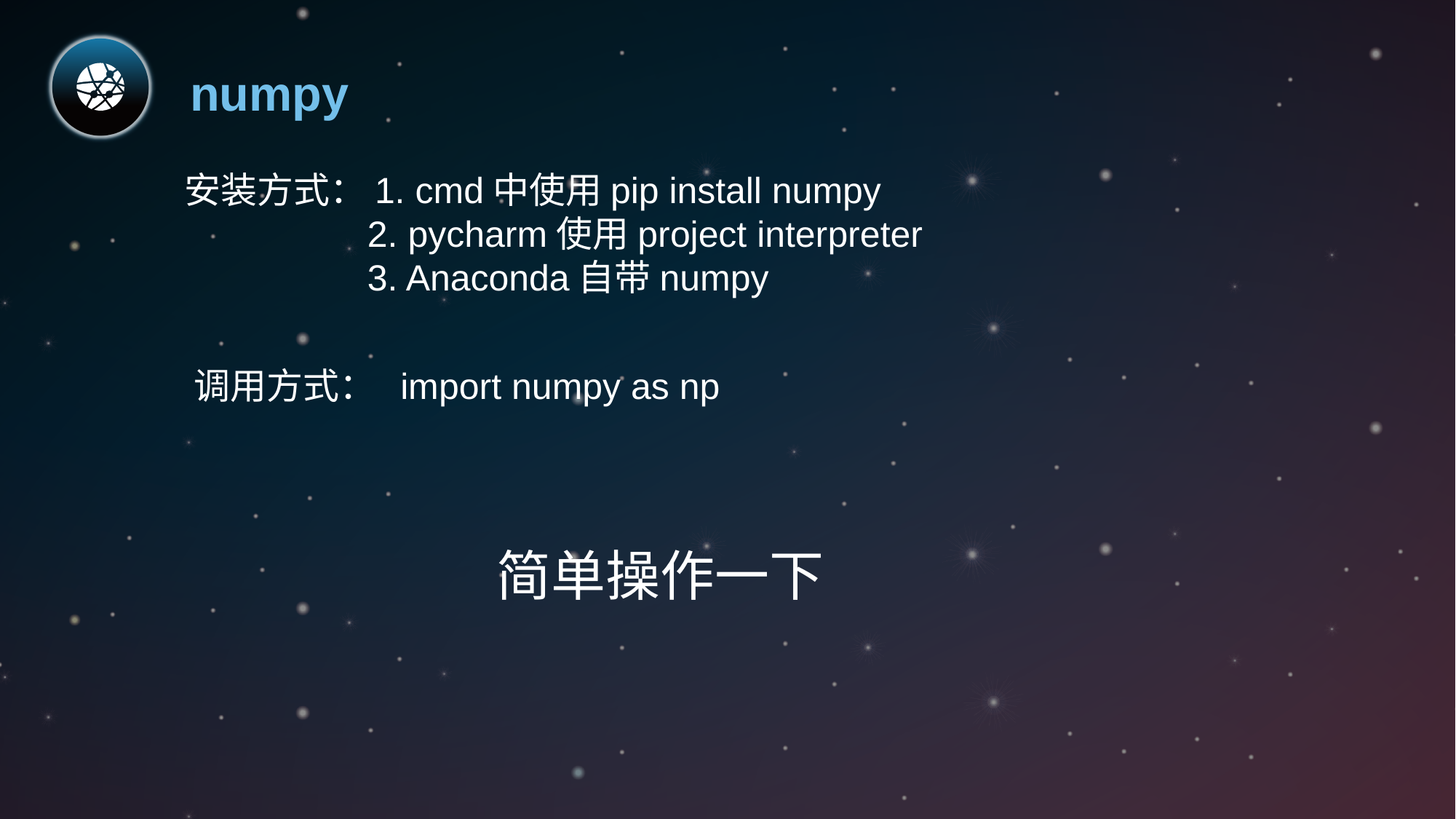

numpy
安装方式：1. cmd中使用pip install numpy
                  2. pycharm使用project interpreter
                  3. Anaconda自带numpy
调用方式：  import numpy as np
简单操作一下